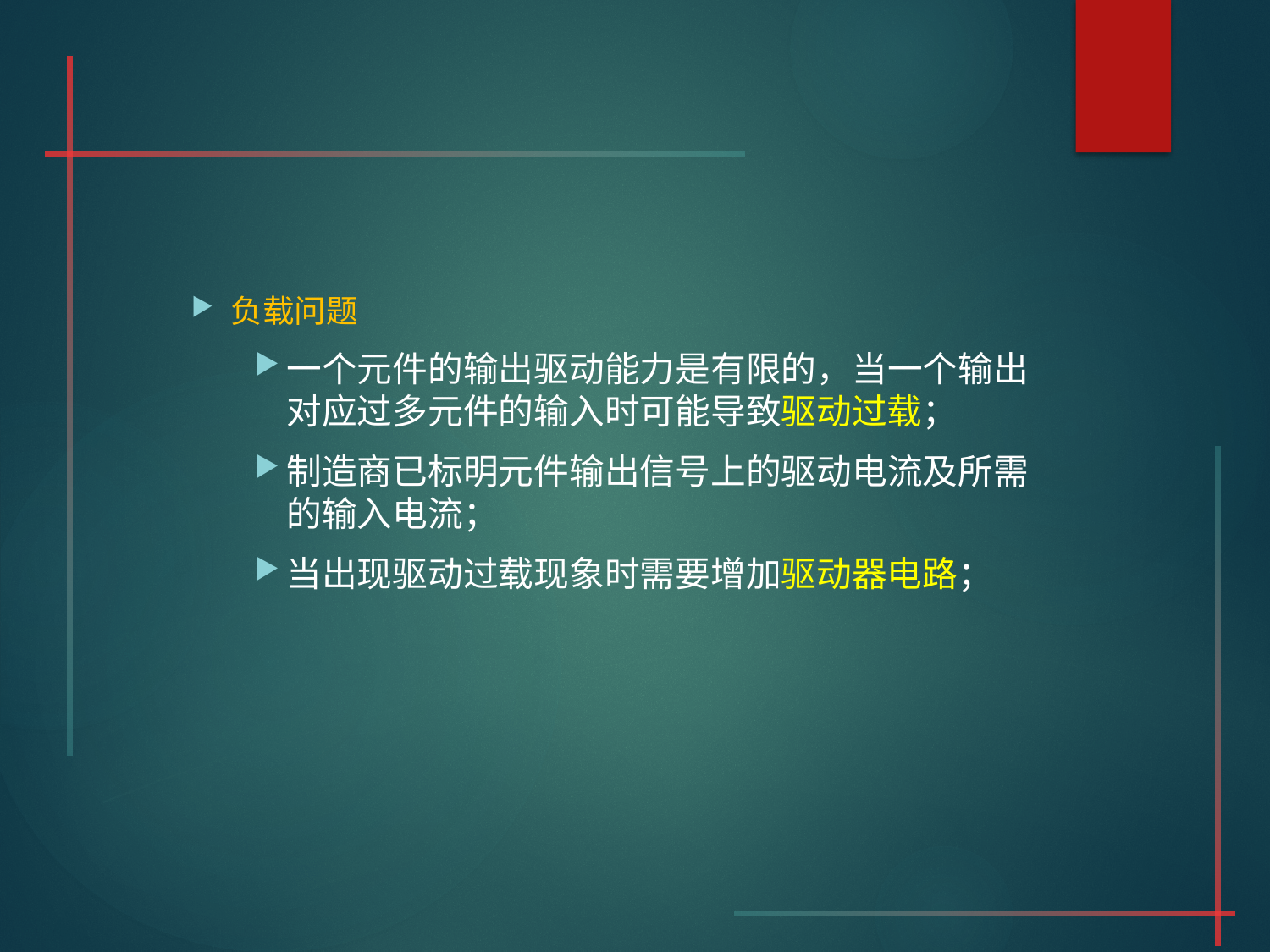

19
负载问题
一个元件的输出驱动能力是有限的，当一个输出对应过多元件的输入时可能导致驱动过载；
制造商已标明元件输出信号上的驱动电流及所需的输入电流；
当出现驱动过载现象时需要增加驱动器电路；